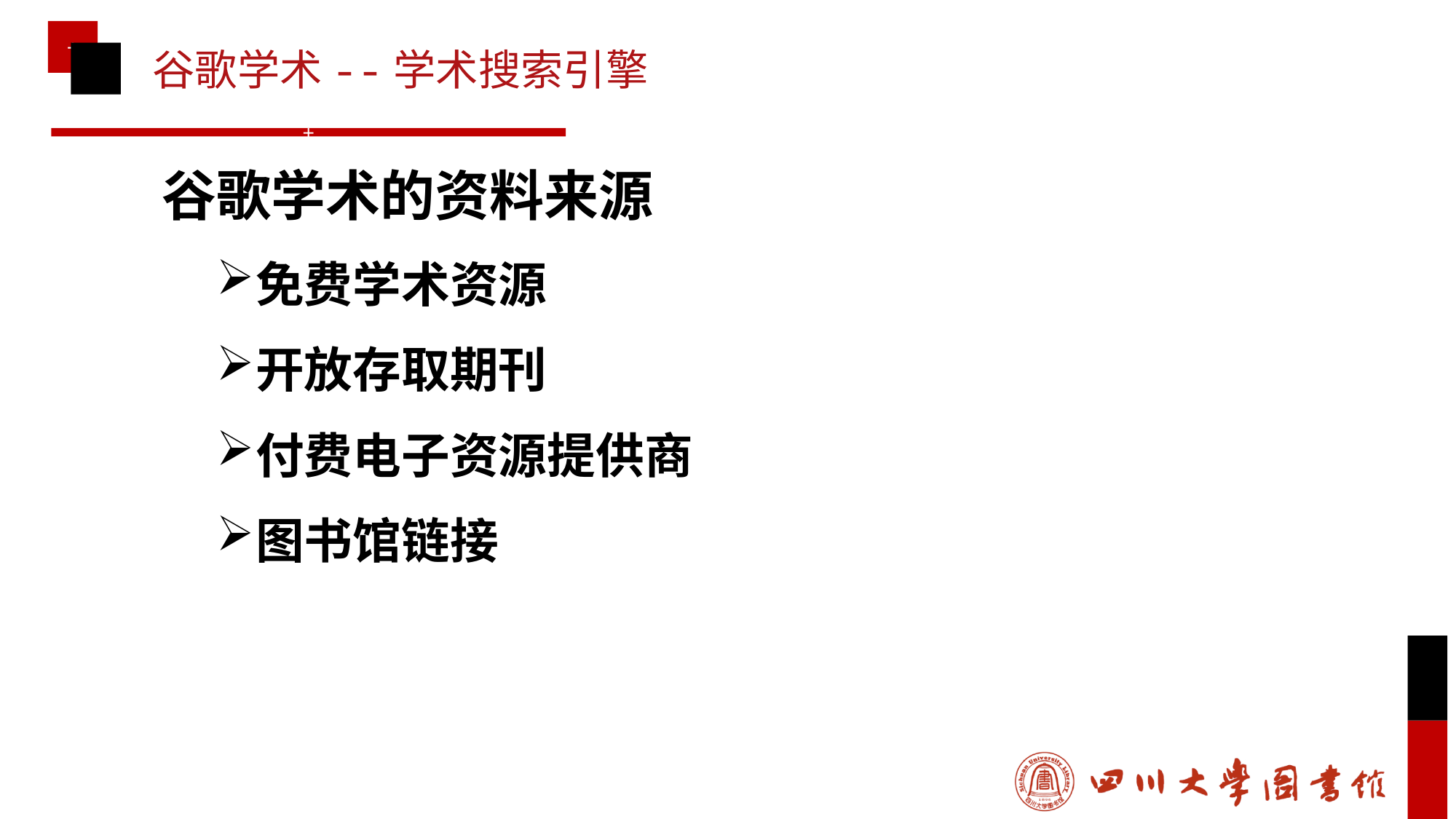

谷歌学术--学术搜索引擎
谷歌学术的资料来源
免费学术资源
开放存取期刊
付费电子资源提供商
图书馆链接